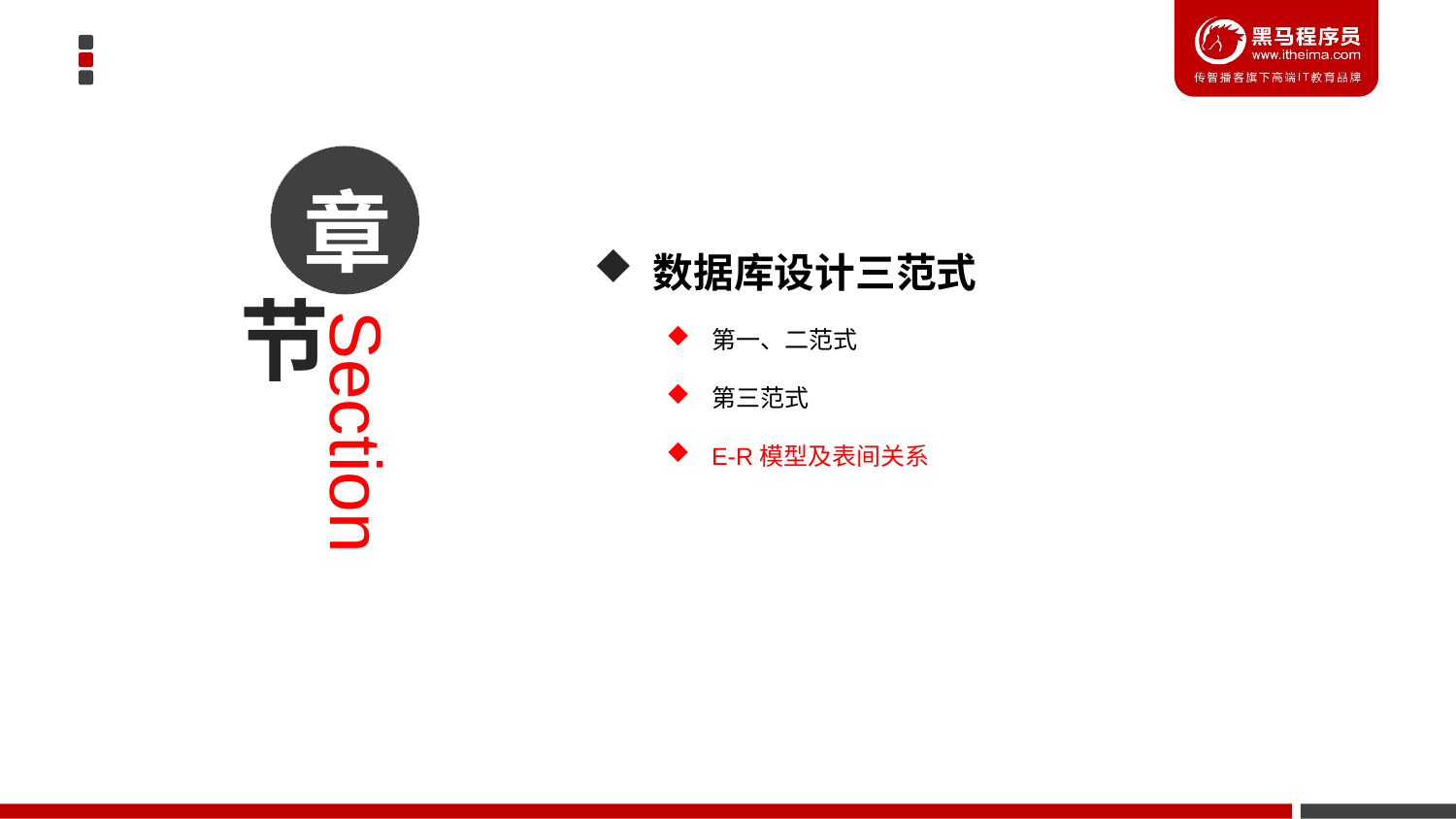

章
 数据库设计三范式
第一、二范式
第三范式
E-R模型及表间关系
节
Section